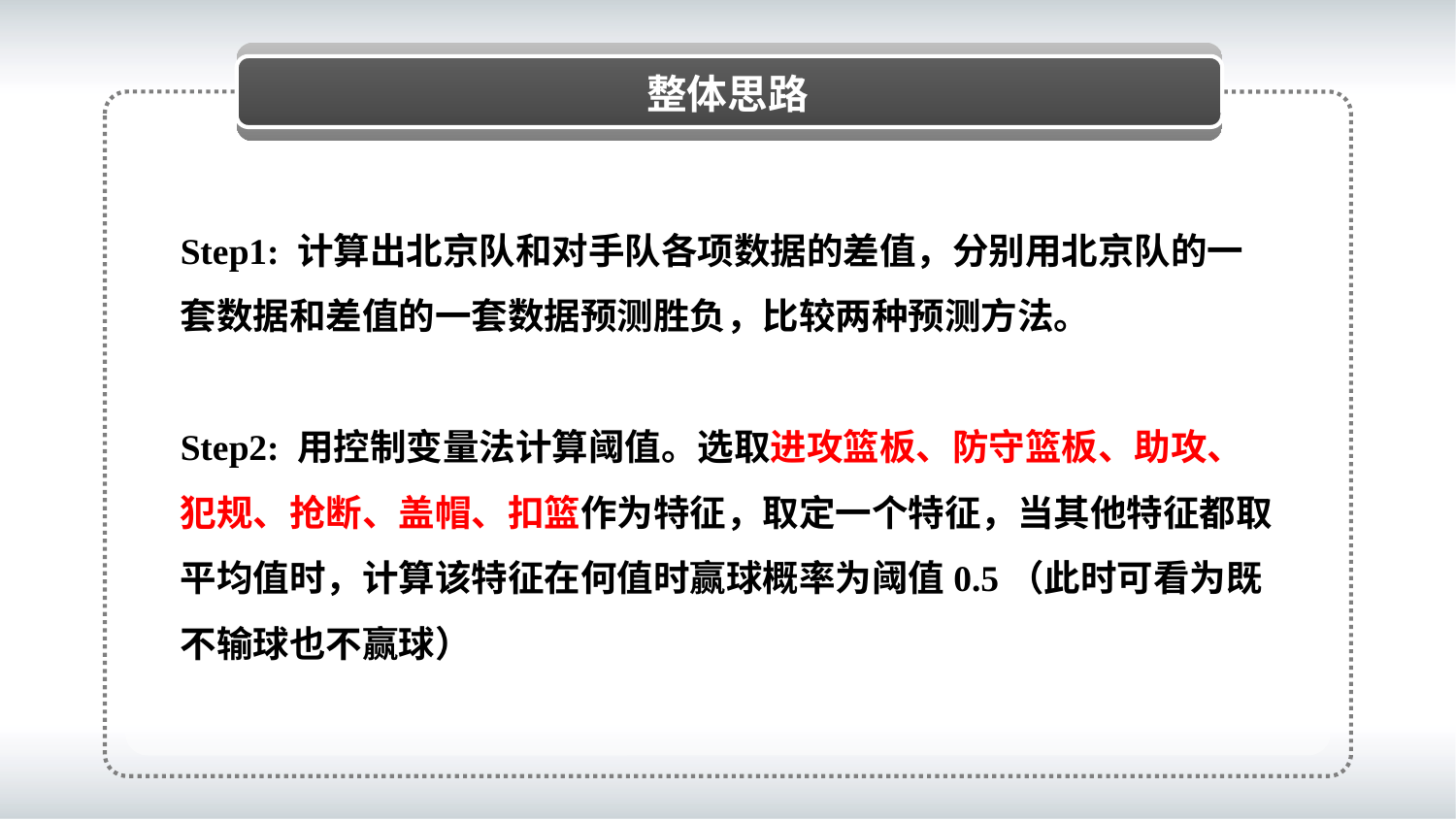

整体思路

Step1: 计算出北京队和对手队各项数据的差值，分别用北京队的一套数据和差值的一套数据预测胜负，比较两种预测方法。

Step2: 用控制变量法计算阈值。选取进攻篮板、防守篮板、助攻、犯规、抢断、盖帽、扣篮作为特征，取定一个特征，当其他特征都取平均值时，计算该特征在何值时赢球概率为阈值0.5（此时可看为既不输球也不赢球）